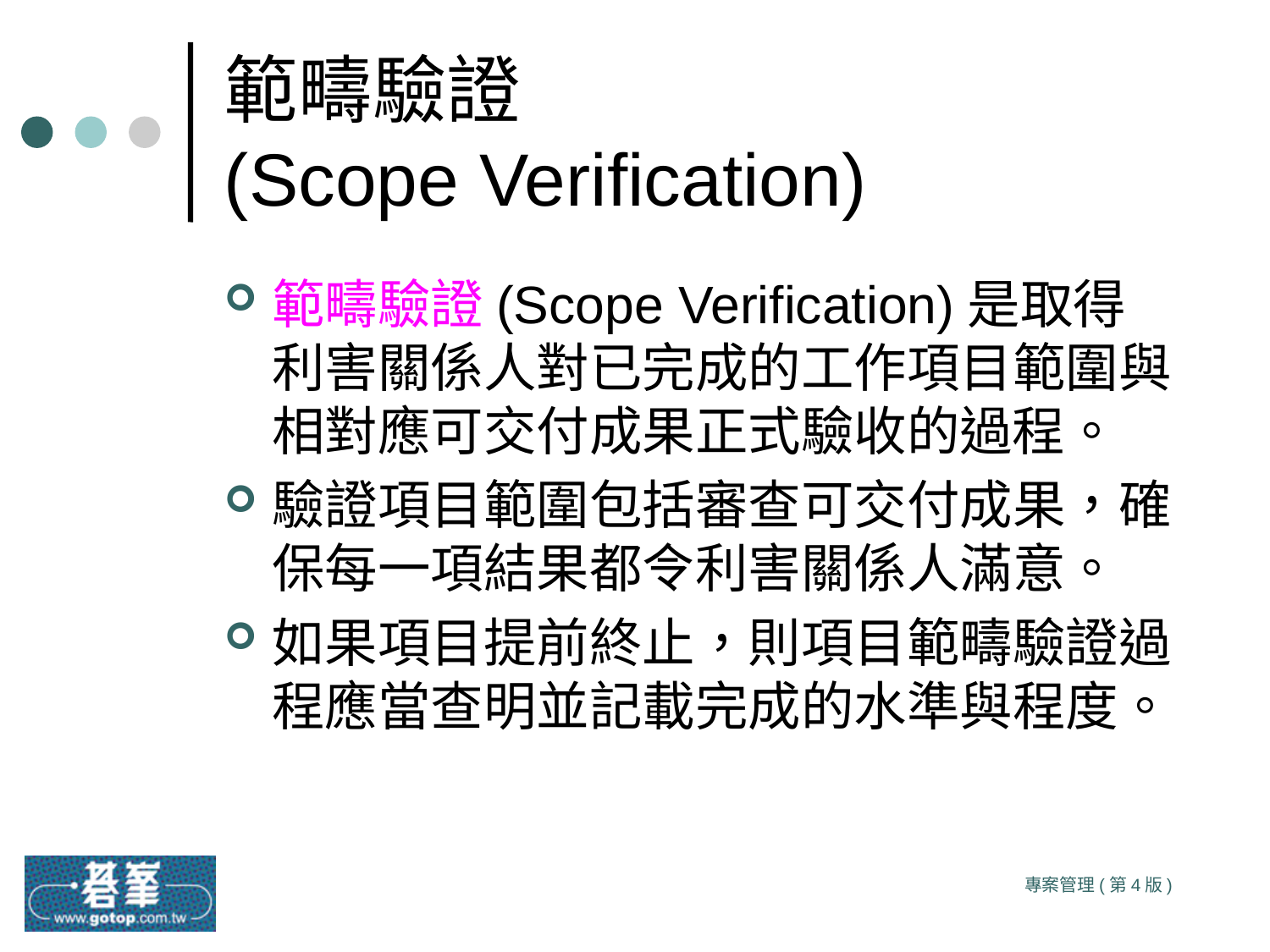

# 範疇驗證 (Scope Verification)
範疇驗證(Scope Verification)是取得利害關係人對已完成的工作項目範圍與相對應可交付成果正式驗收的過程。
驗證項目範圍包括審查可交付成果，確保每一項結果都令利害關係人滿意。
如果項目提前終止，則項目範疇驗證過程應當查明並記載完成的水準與程度。
專案管理(第4版)